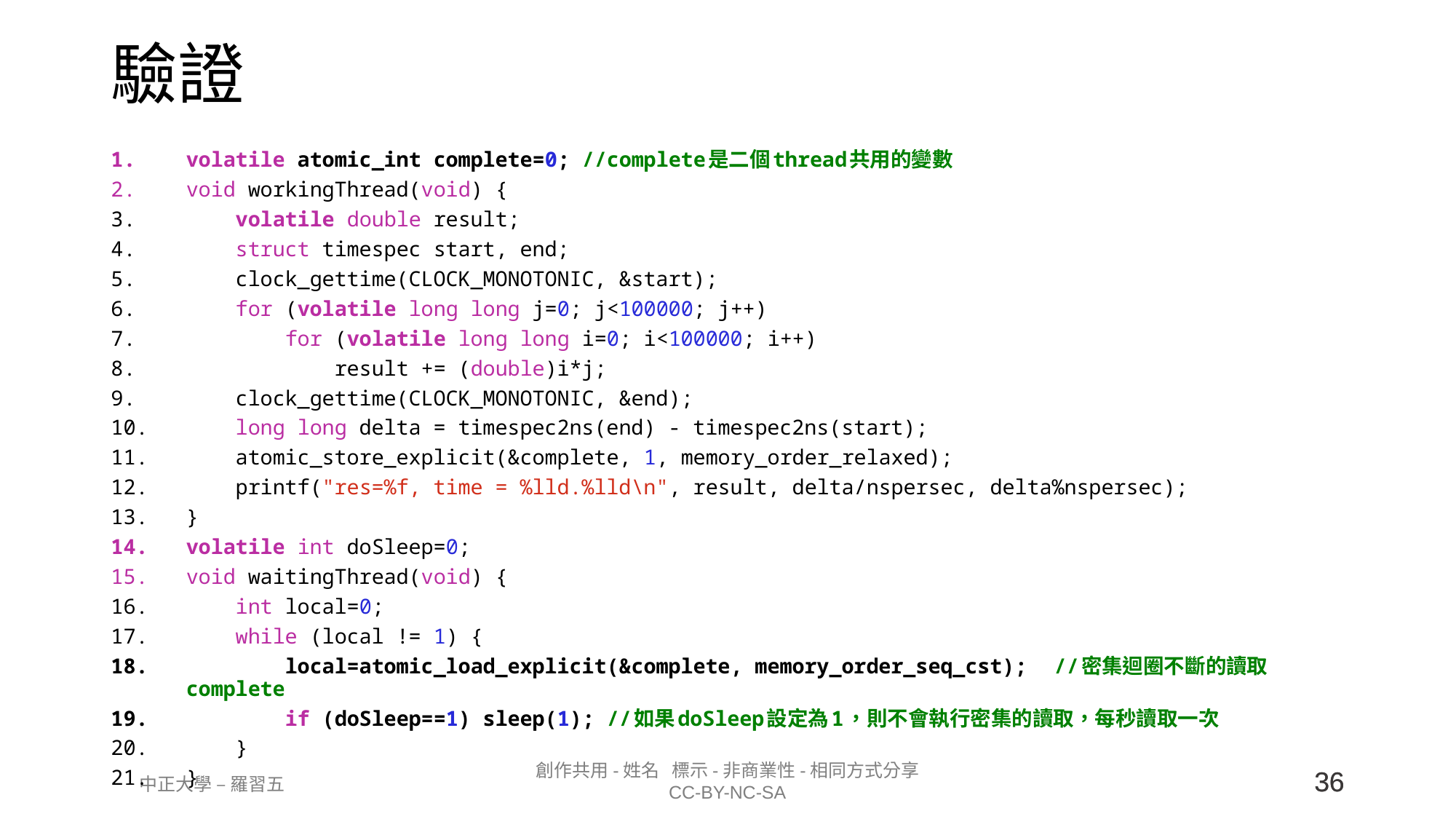

# 驗證
volatile atomic_int complete=0; //complete是二個thread共用的變數
void workingThread(void) {
    volatile double result;
    struct timespec start, end;
    clock_gettime(CLOCK_MONOTONIC, &start);
    for (volatile long long j=0; j<100000; j++)
        for (volatile long long i=0; i<100000; i++)
            result += (double)i*j;
    clock_gettime(CLOCK_MONOTONIC, &end);
    long long delta = timespec2ns(end) - timespec2ns(start);
    atomic_store_explicit(&complete, 1, memory_order_relaxed);
    printf("res=%f, time = %lld.%lld\n", result, delta/nspersec, delta%nspersec);
}
volatile int doSleep=0;
void waitingThread(void) {
    int local=0;
    while (local != 1) {
        local=atomic_load_explicit(&complete, memory_order_seq_cst);	 //密集迴圈不斷的讀取complete
        if (doSleep==1) sleep(1); //如果doSleep設定為1，則不會執行密集的讀取，每秒讀取一次
    }
}